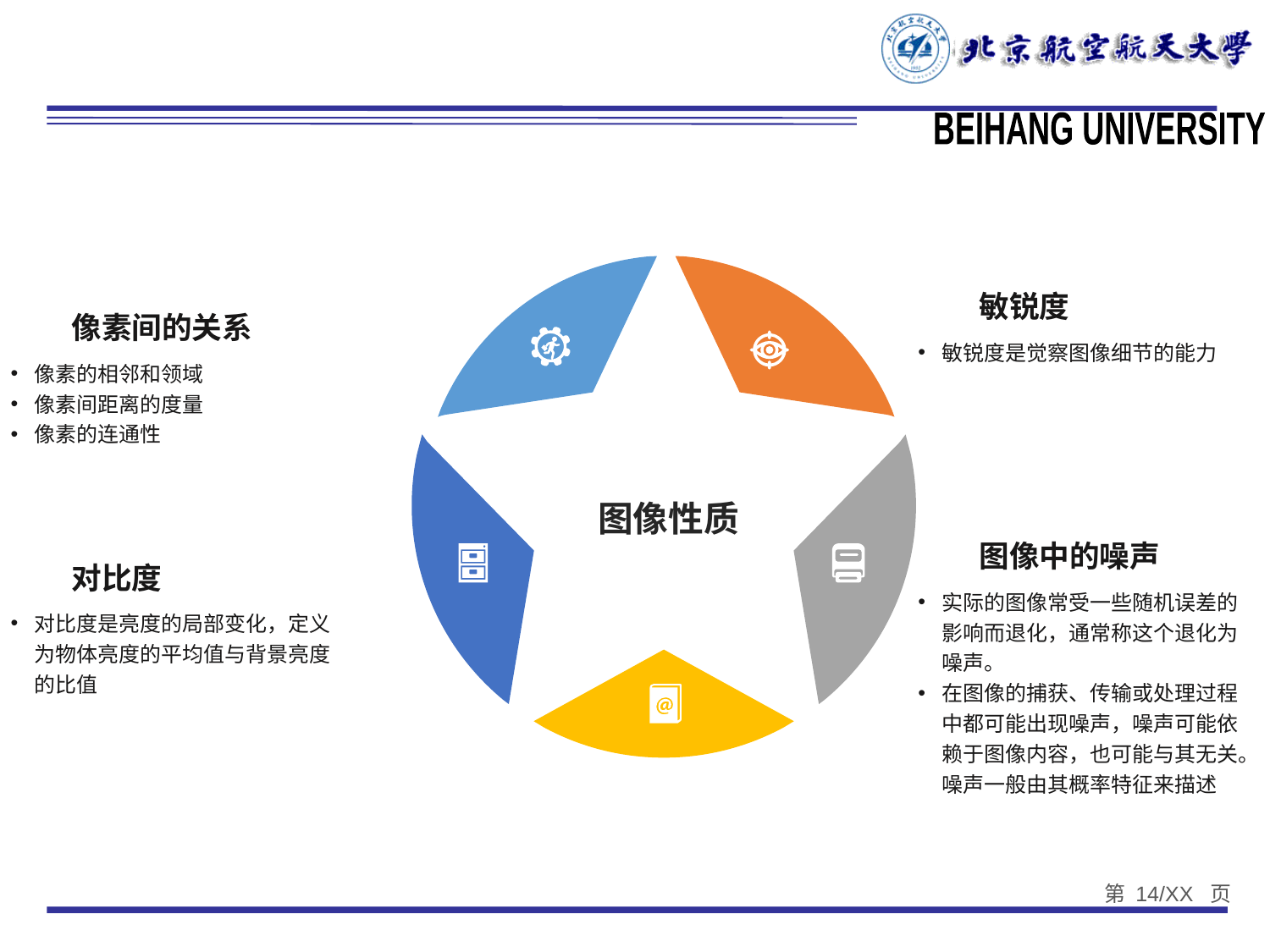

#

敏锐度
像素间的关系
敏锐度是觉察图像细节的能力
像素的相邻和领域
像素间距离的度量
像素的连通性

图像性质

图像中的噪声
对比度
实际的图像常受一些随机误差的影响而退化，通常称这个退化为噪声。
在图像的捕获、传输或处理过程中都可能出现噪声，噪声可能依赖于图像内容，也可能与其无关。噪声一般由其概率特征来描述
对比度是亮度的局部变化，定义为物体亮度的平均值与背景亮度的比值